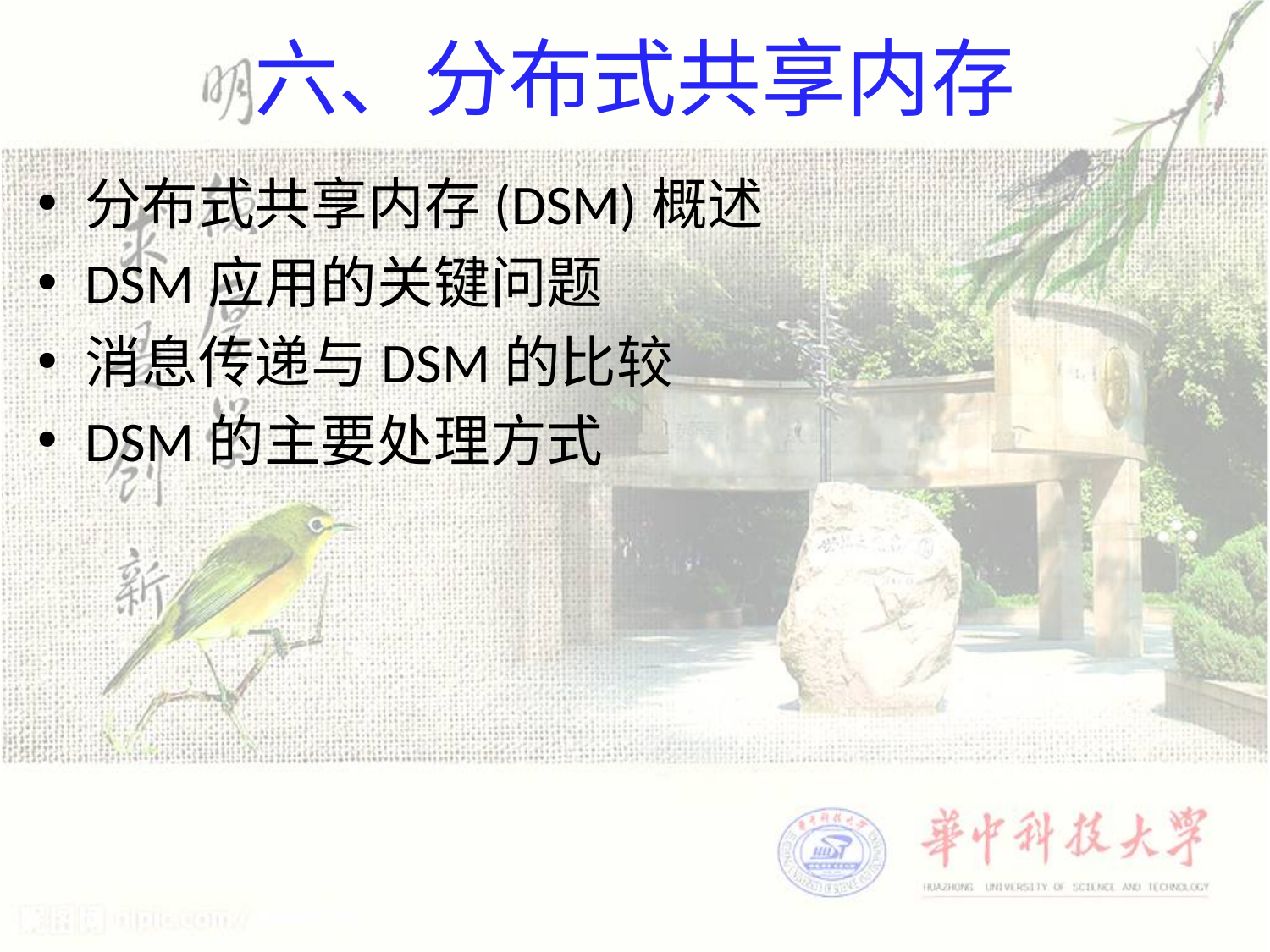

# 六、分布式共享内存
分布式共享内存(DSM)概述
DSM应用的关键问题
消息传递与DSM的比较
DSM的主要处理方式